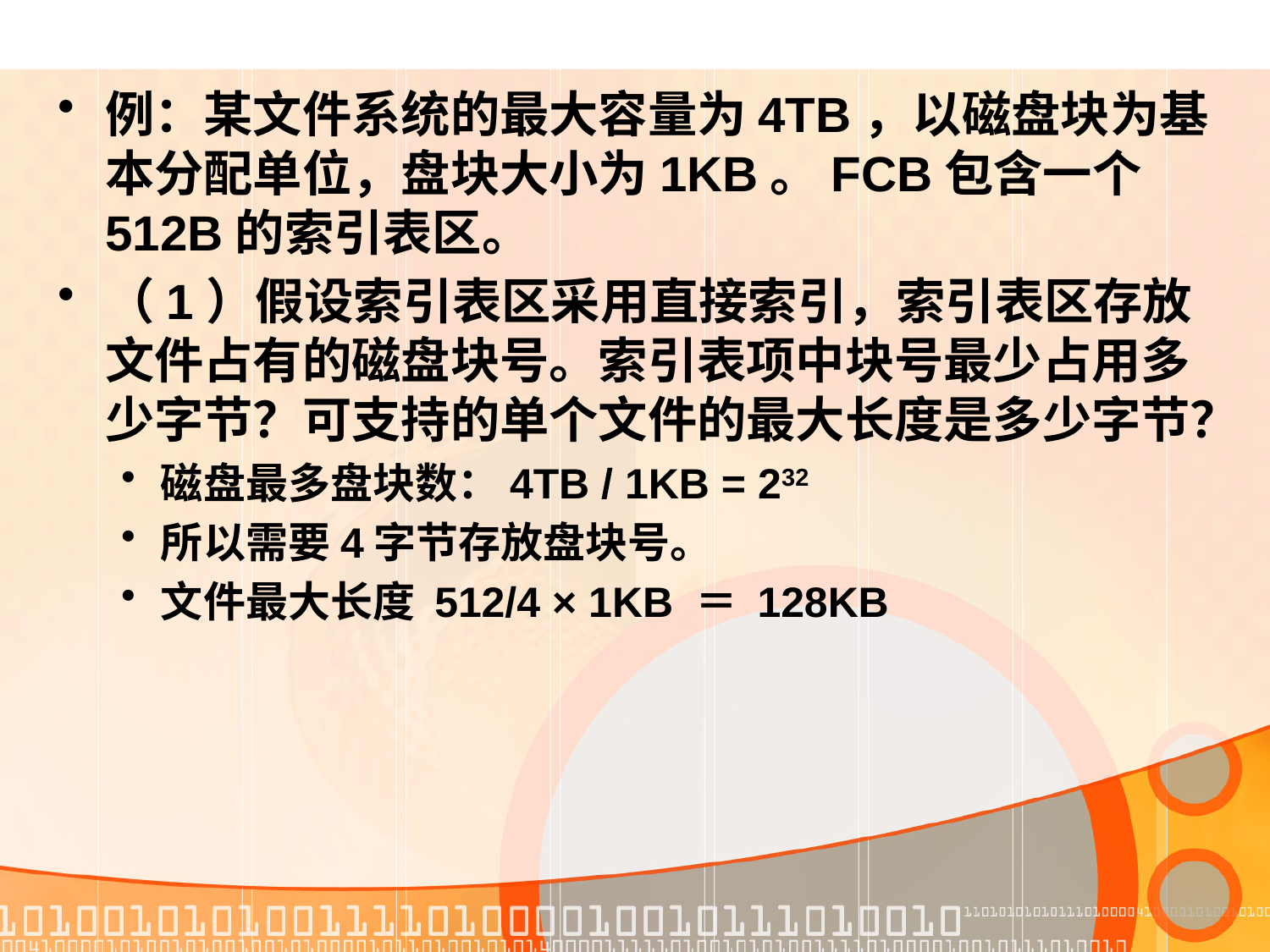

例：某文件系统的最大容量为4TB，以磁盘块为基本分配单位，盘块大小为1KB。FCB包含一个512B的索引表区。
（1）假设索引表区采用直接索引，索引表区存放文件占有的磁盘块号。索引表项中块号最少占用多少字节？可支持的单个文件的最大长度是多少字节？
磁盘最多盘块数：4TB / 1KB = 232
所以需要4字节存放盘块号。
文件最大长度 512/4 × 1KB ＝ 128KB